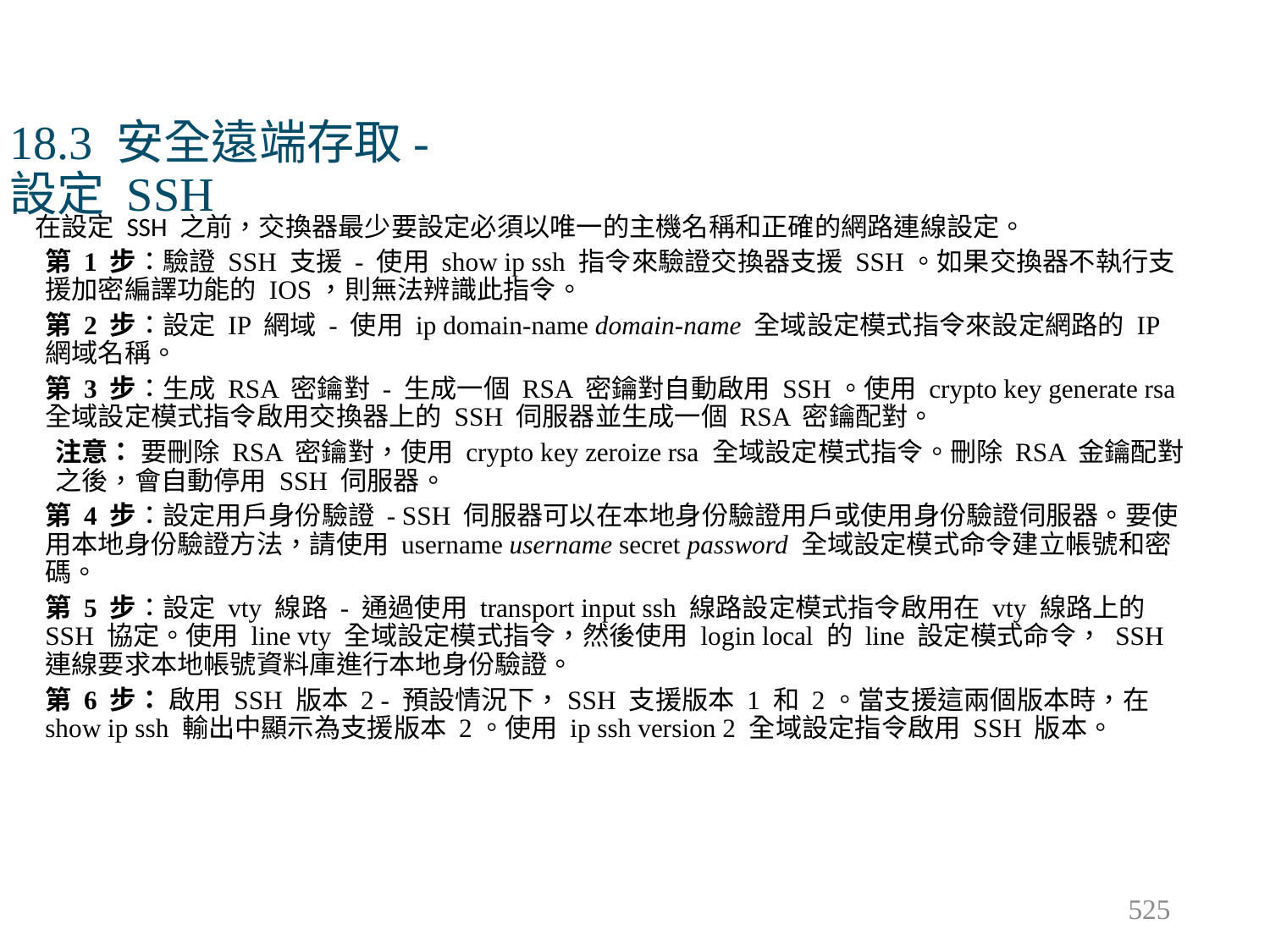

# 18.3 安全遠端存取- 設定 SSH
在設定 SSH 之前，交換器最少要設定必須以唯一的主機名稱和正確的網路連線設定。
第 1 步：驗證 SSH 支援 - 使用 show ip ssh 指令來驗證交換器支援 SSH。如果交換器不執行支援加密編譯功能的 IOS，則無法辨識此指令。
第 2 步：設定 IP 網域 - 使用 ip domain-name domain-name 全域設定模式指令來設定網路的 IP 網域名稱。
第 3 步：生成 RSA 密鑰對 - 生成一個 RSA 密鑰對自動啟用 SSH。使用 crypto key generate rsa 全域設定模式指令啟用交換器上的 SSH 伺服器並生成一個 RSA 密鑰配對。
注意： 要刪除 RSA 密鑰對，使用 crypto key zeroize rsa 全域設定模式指令。刪除 RSA 金鑰配對之後，會自動停用 SSH 伺服器。
第 4 步：設定用戶身份驗證 - SSH 伺服器可以在本地身份驗證用戶或使用身份驗證伺服器。要使用本地身份驗證方法，請使用 username username secret password 全域設定模式命令建立帳號和密碼。
第 5 步：設定 vty 線路 - 通過使用 transport input ssh 線路設定模式指令啟用在 vty 線路上的 SSH 協定。使用 line vty 全域設定模式指令，然後使用 login local 的 line 設定模式命令， SSH 連線要求本地帳號資料庫進行本地身份驗證。
第 6 步： 啟用 SSH 版本 2 - 預設情況下，SSH 支援版本 1 和 2。當支援這兩個版本時，在 show ip ssh 輸出中顯示為支援版本 2。使用 ip ssh version 2 全域設定指令啟用 SSH 版本。

525